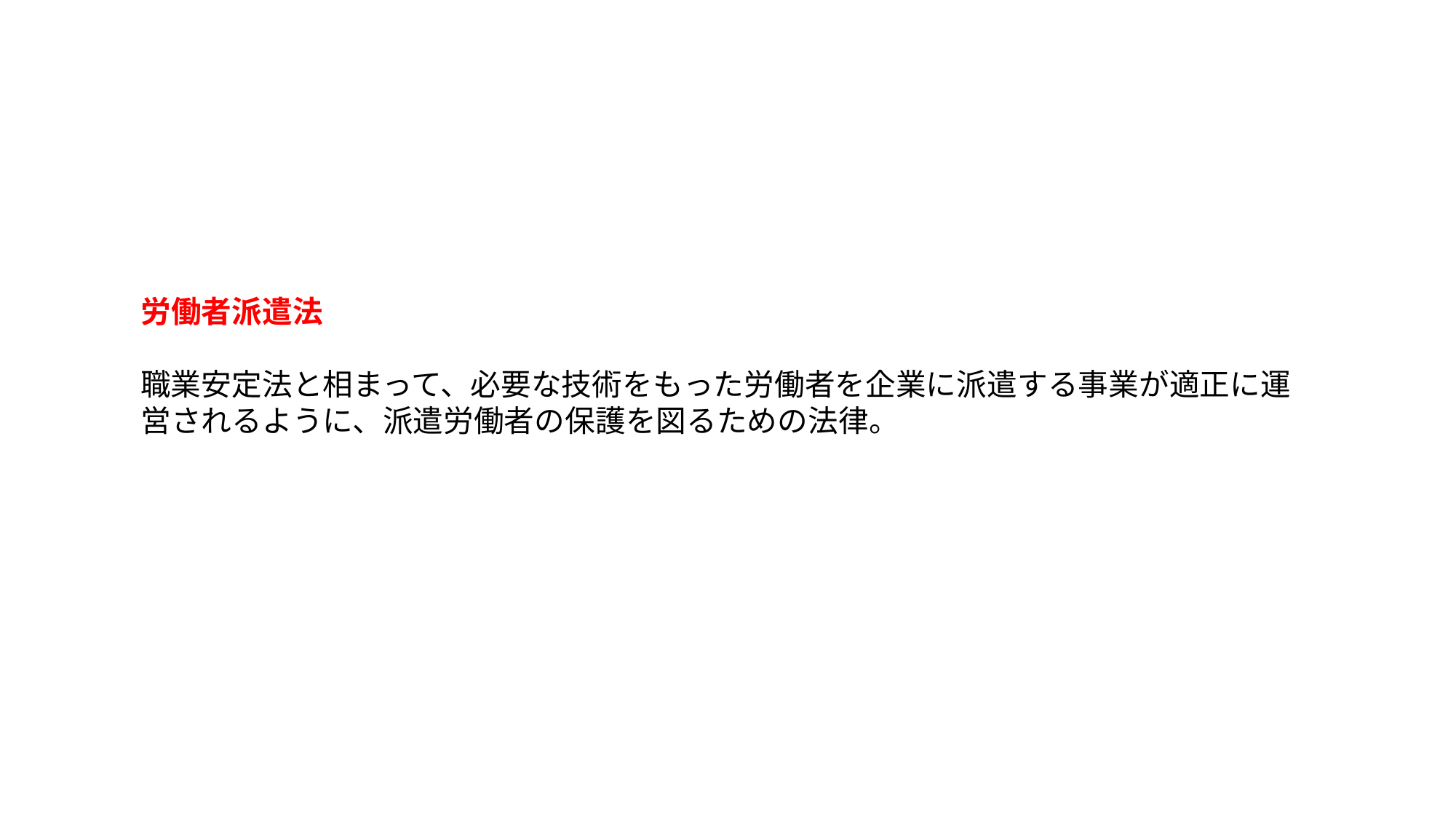

労働者派遣法

職業安定法と相まって、必要な技術をもった労働者を企業に派遣する事業が適正に運営されるように、派遣労働者の保護を図るための法律。